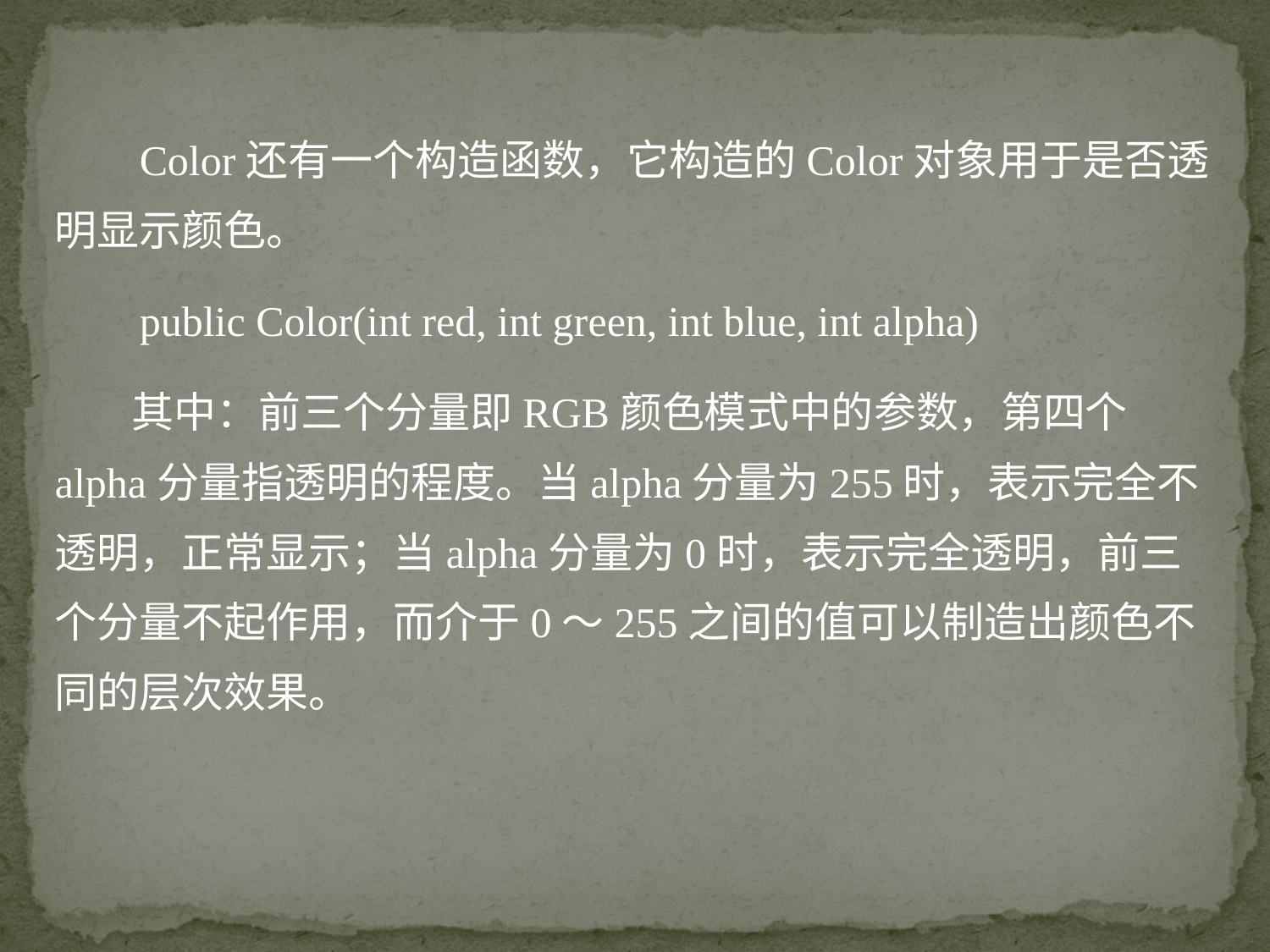

Color还有一个构造函数，它构造的Color对象用于是否透明显示颜色。
        public Color(int red, int green, int blue, int alpha)
       其中：前三个分量即RGB颜色模式中的参数，第四个alpha分量指透明的程度。当alpha分量为255时，表示完全不透明，正常显示；当alpha分量为0时，表示完全透明，前三个分量不起作用，而介于0～255之间的值可以制造出颜色不同的层次效果。